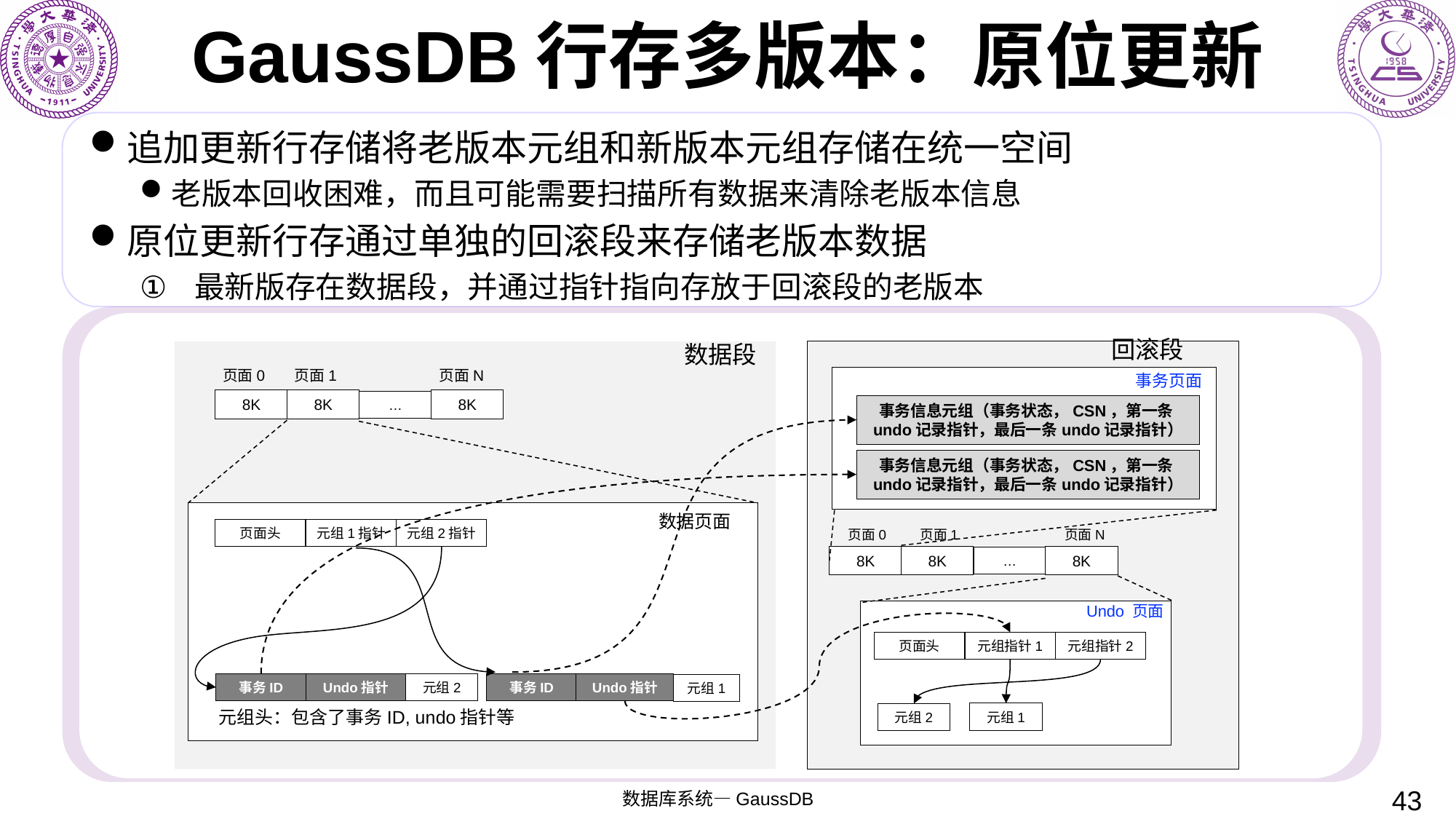

# GaussDB行存多版本：原位更新

追加更新行存储将老版本元组和新版本元组存储在统一空间
老版本回收困难，而且可能需要扫描所有数据来清除老版本信息
原位更新行存通过单独的回滚段来存储老版本数据
最新版存在数据段，并通过指针指向存放于回滚段的老版本

回滚段
数据段

页面0
页面1
页面N
事务页面

8K
8K
…
8K
事务信息元组（事务状态，CSN，第一条undo记录指针，最后一条undo记录指针）
事务信息元组（事务状态，CSN，第一条undo记录指针，最后一条undo记录指针）

数据页面
页面头
元组1指针
元组2指针
页面0
页面1
页面N
8K
8K
…
8K
Undo 页面

页面头
元组指针1
元组指针2
元组2
元组1
事务ID
Undo指针
事务ID
Undo指针
元组头：包含了事务ID, undo指针等
元组1
元组2
43
数据库系统—GaussDB